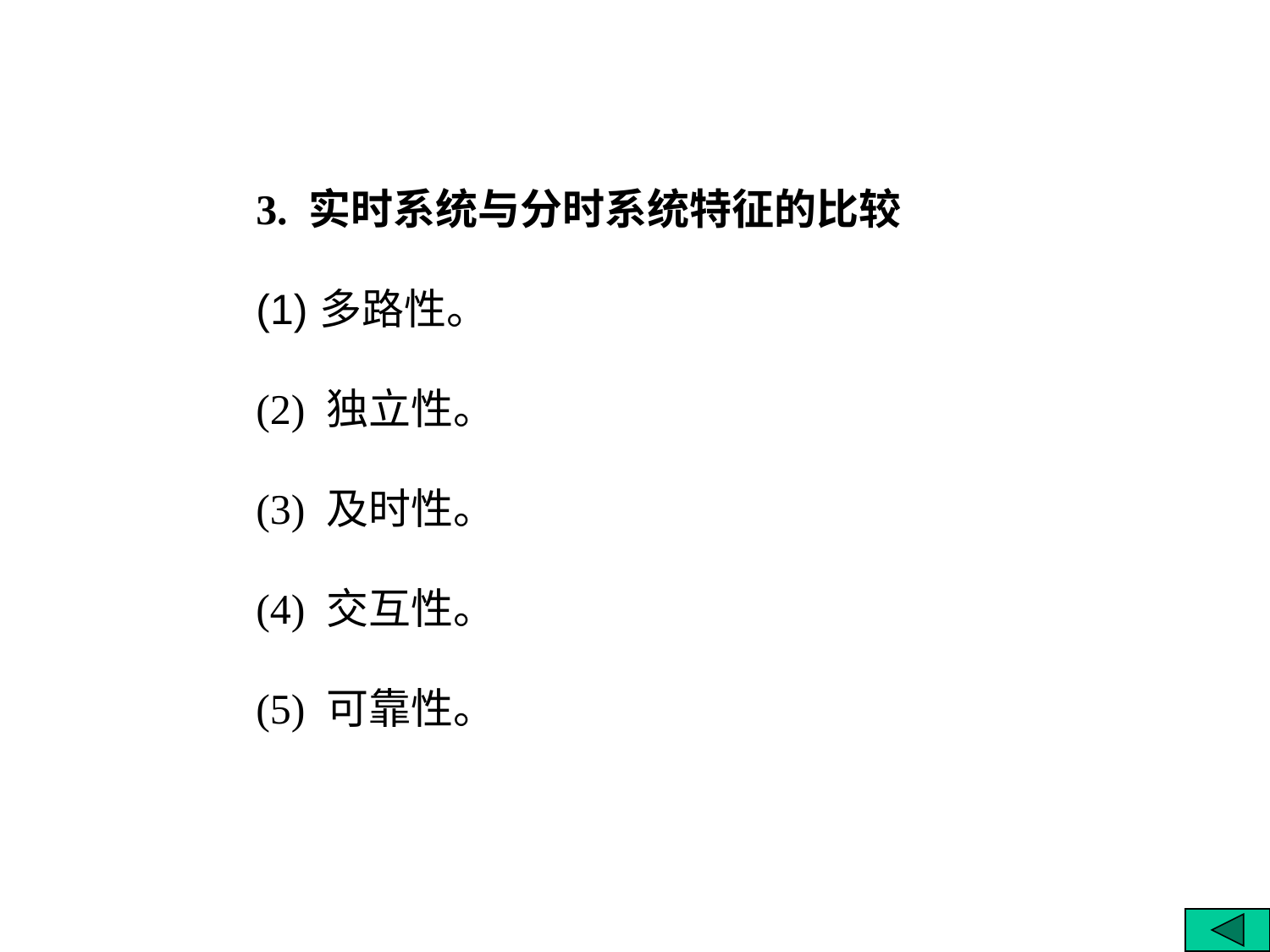

3. 实时系统与分时系统特征的比较
多路性。
(2) 独立性。
(3) 及时性。
(4) 交互性。
(5) 可靠性。